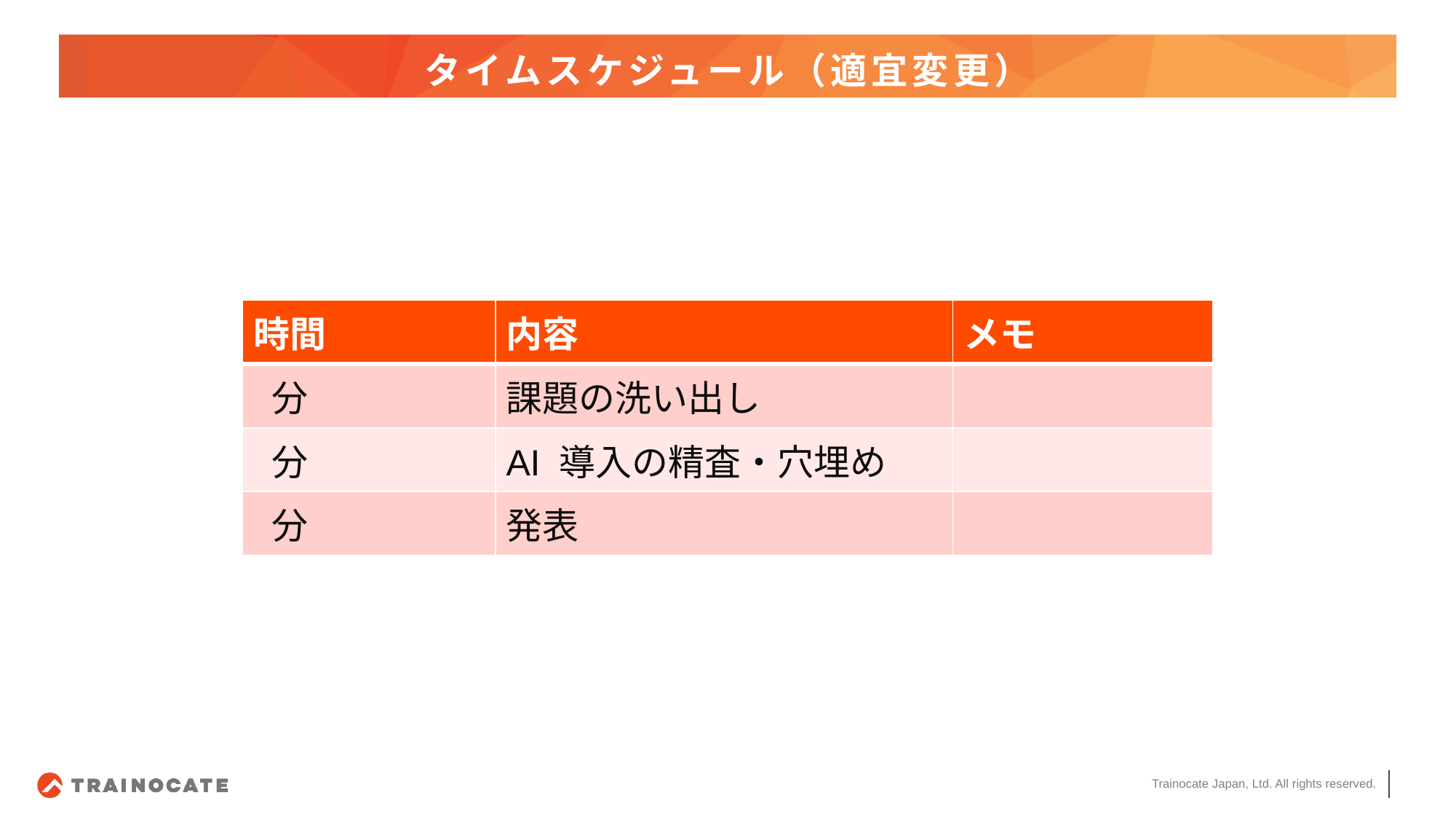

# タイムスケジュール（適宜変更）
| 時間 | 内容 | メモ |
| --- | --- | --- |
| 分 | 課題の洗い出し |  |
| 分 | AI 導入の精査・穴埋め |  |
| 分 | 発表 |  |